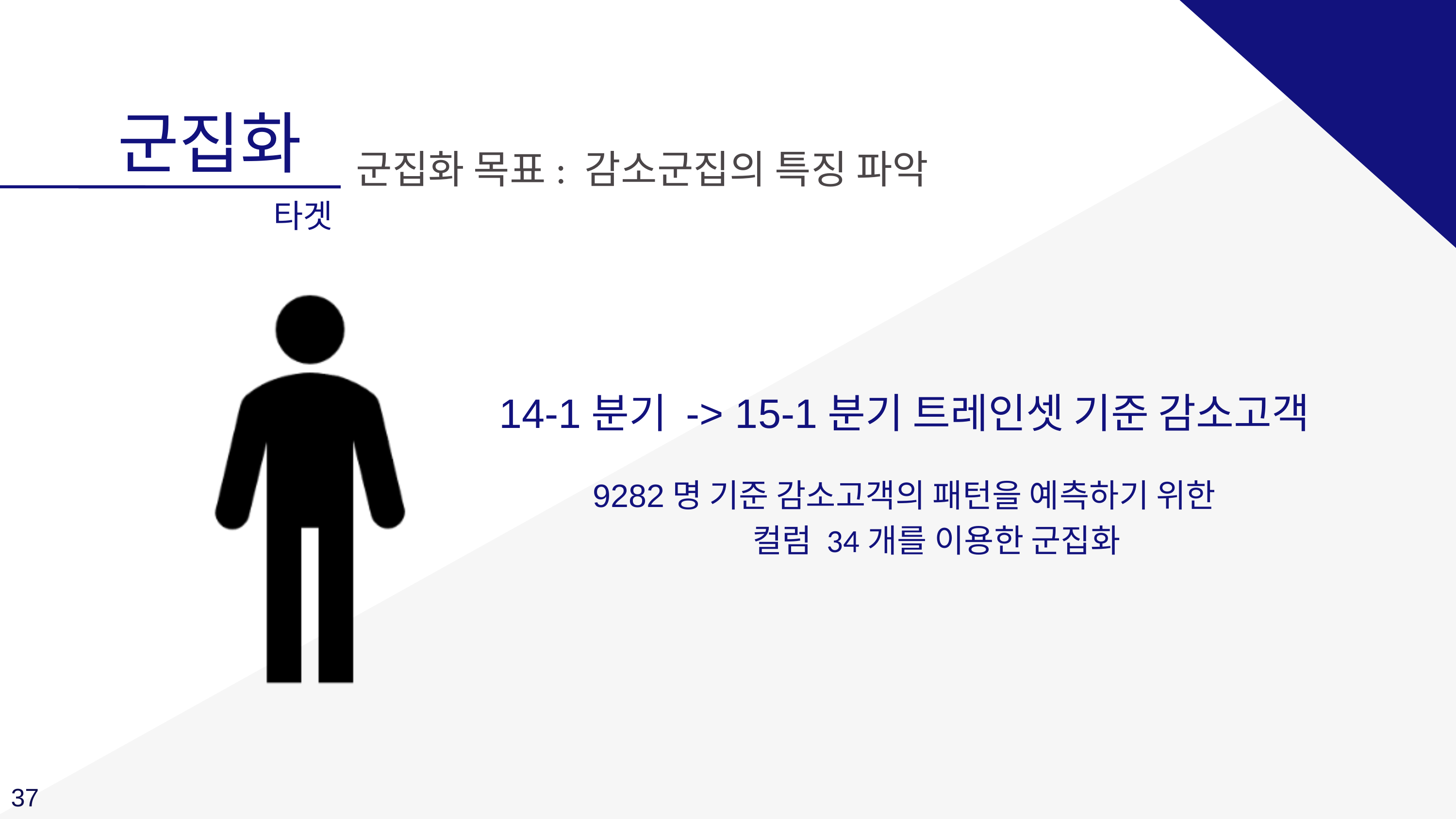

군집화

타겟
군집화 목표: 감소군집의 특징 파악

14-1분기 -> 15-1분기 트레인셋 기준 감소고객
9282명 기준 감소고객의 패턴을 예측하기 위한
컬럼 34개를 이용한 군집화
37